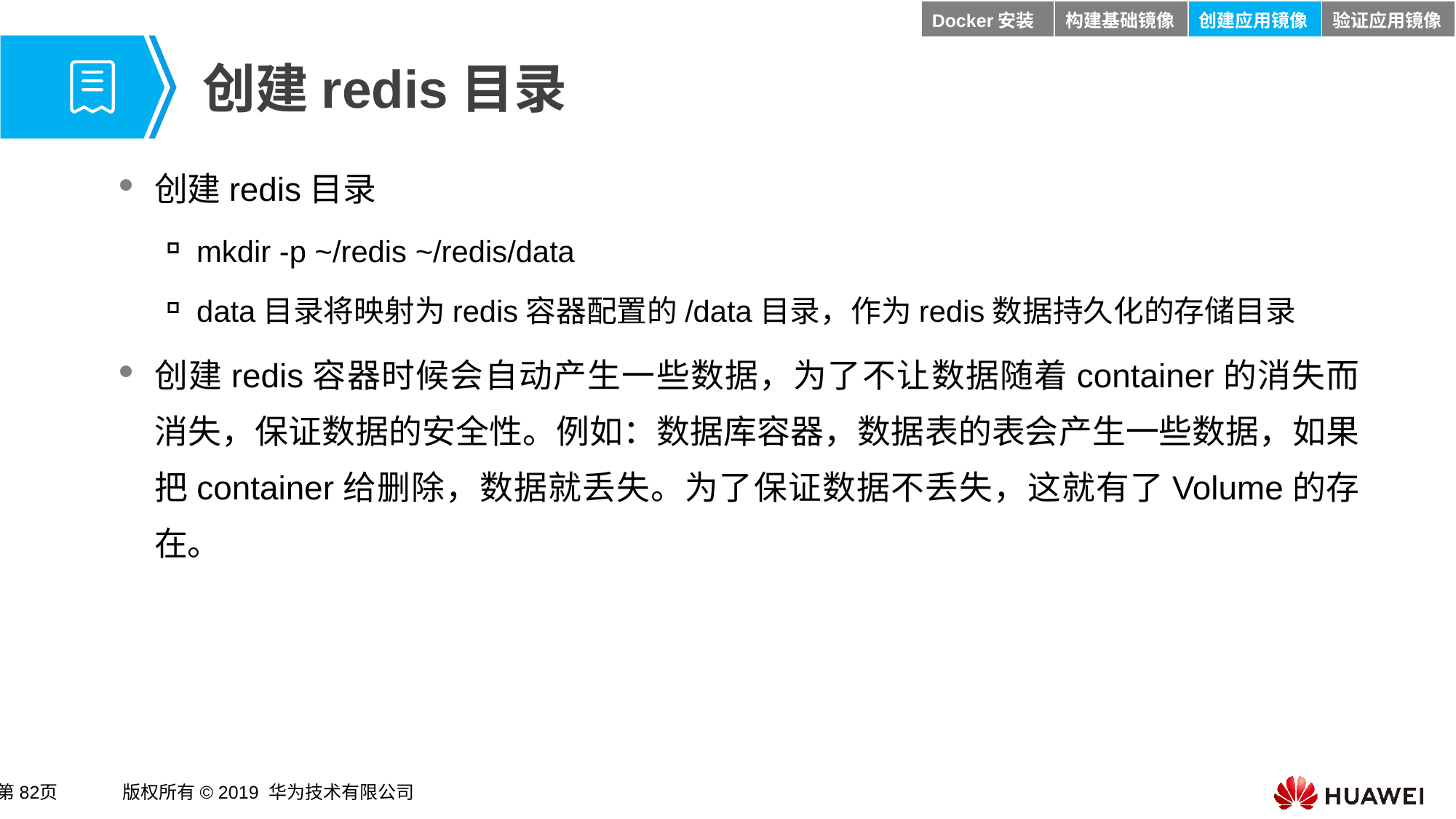

| Docker安装 | 构建基础镜像 | 创建应用镜像 | 验证应用镜像 |
| --- | --- | --- | --- |
# 创建redis目录

创建redis目录
mkdir -p ~/redis ~/redis/data
data目录将映射为redis容器配置的/data目录，作为redis数据持久化的存储目录
创建redis容器时候会自动产生一些数据，为了不让数据随着container的消失而消失，保证数据的安全性。例如：数据库容器，数据表的表会产生一些数据，如果把container给删除，数据就丢失。为了保证数据不丢失，这就有了Volume的存在。